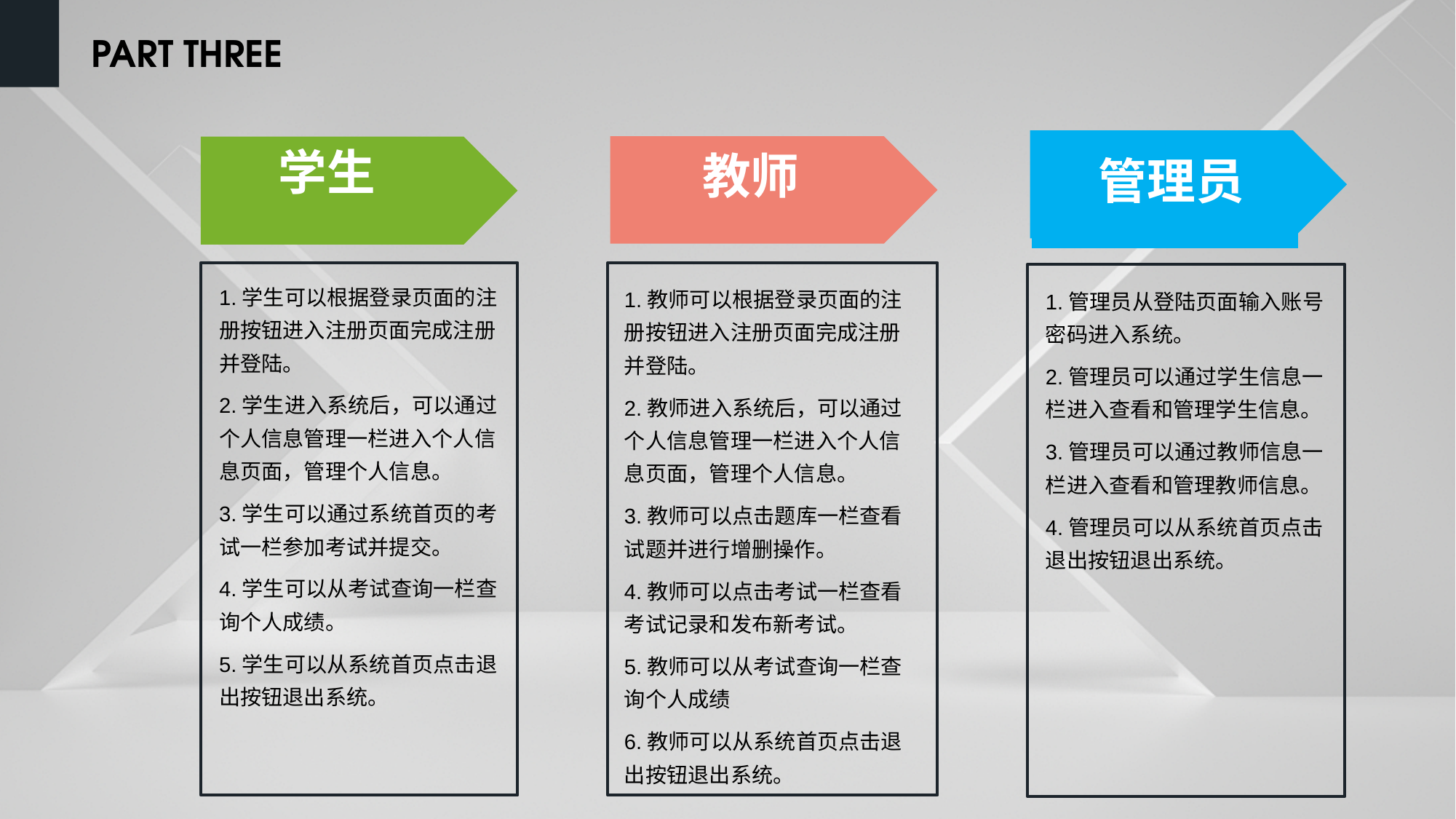

PART THREE

    管理员

     学生

      教师

1.学生可以根据登录页面的注册按钮进入注册页面完成注册并登陆。
2.学生进入系统后，可以通过个人信息管理一栏进入个人信息页面，管理个人信息。
3.学生可以通过系统首页的考试一栏参加考试并提交。
4.学生可以从考试查询一栏查询个人成绩。
5.学生可以从系统首页点击退出按钮退出系统。
1.教师可以根据登录页面的注册按钮进入注册页面完成注册并登陆。
2.教师进入系统后，可以通过个人信息管理一栏进入个人信息页面，管理个人信息。
3.教师可以点击题库一栏查看试题并进行增删操作。
4.教师可以点击考试一栏查看考试记录和发布新考试。
5.教师可以从考试查询一栏查询个人成绩
6.教师可以从系统首页点击退出按钮退出系统。
1.管理员从登陆页面输入账号密码进入系统。
2.管理员可以通过学生信息一栏进入查看和管理学生信息。
3.管理员可以通过教师信息一栏进入查看和管理教师信息。
4.管理员可以从系统首页点击退出按钮退出系统。